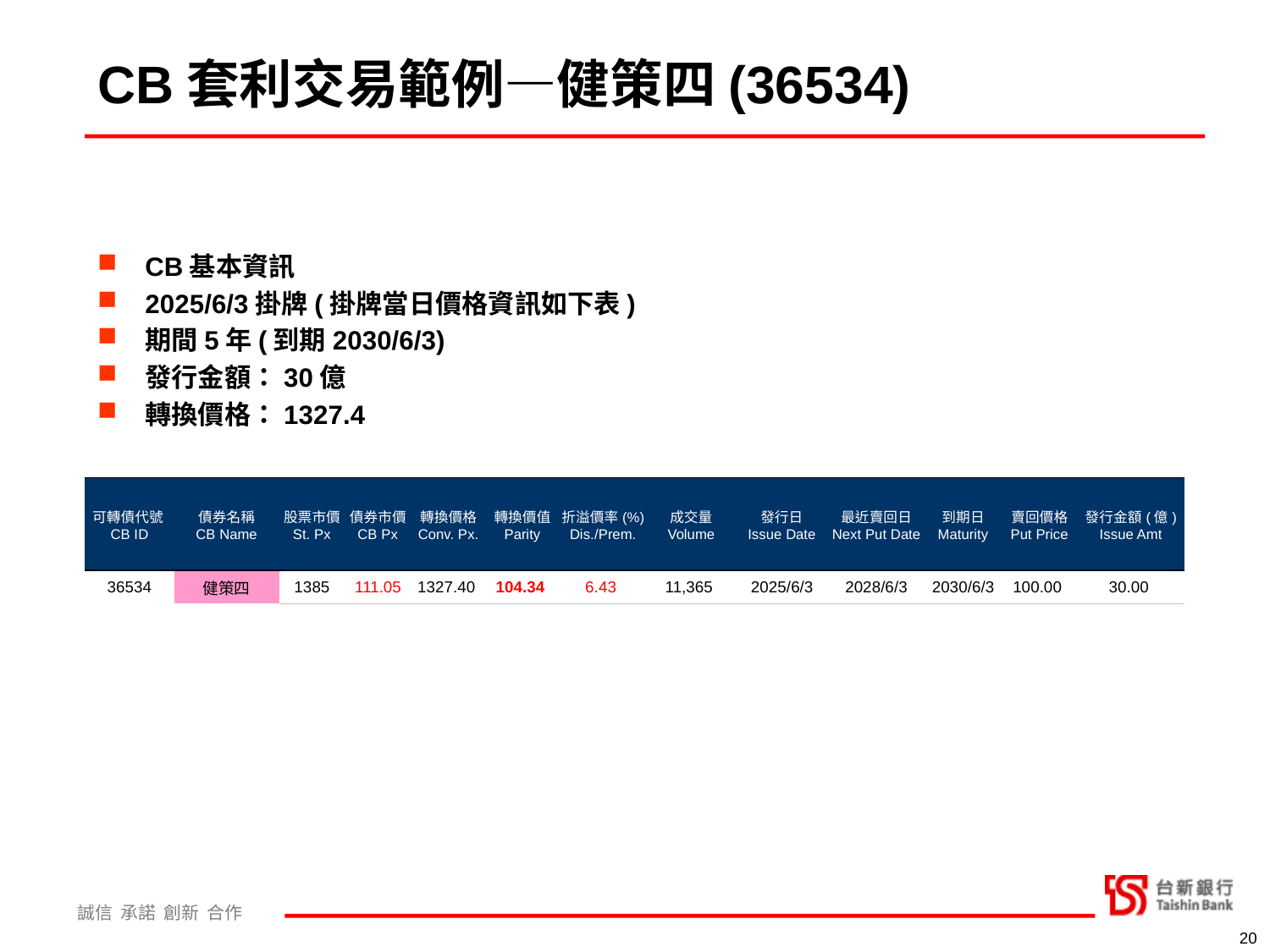

# CB套利交易範例—健策四(36534)
CB基本資訊
2025/6/3掛牌(掛牌當日價格資訊如下表)
期間5年(到期2030/6/3)
發行金額：30億
轉換價格：1327.4
| 可轉債代號 CB ID | 債券名稱 CB Name | 股票市價 St. Px | 債券市價 CB Px | 轉換價格 Conv. Px. | 轉換價值 Parity | 折溢價率(%) Dis./Prem. | 成交量 Volume | 發行日 Issue Date | 最近賣回日 Next Put Date | 到期日 Maturity | 賣回價格 Put Price | 發行金額(億) Issue Amt |
| --- | --- | --- | --- | --- | --- | --- | --- | --- | --- | --- | --- | --- |
| 36534 | 健策四 | 1385 | 111.05 | 1327.40 | 104.34 | 6.43 | 11,365 | 2025/6/3 | 2028/6/3 | 2030/6/3 | 100.00 | 30.00 |
20